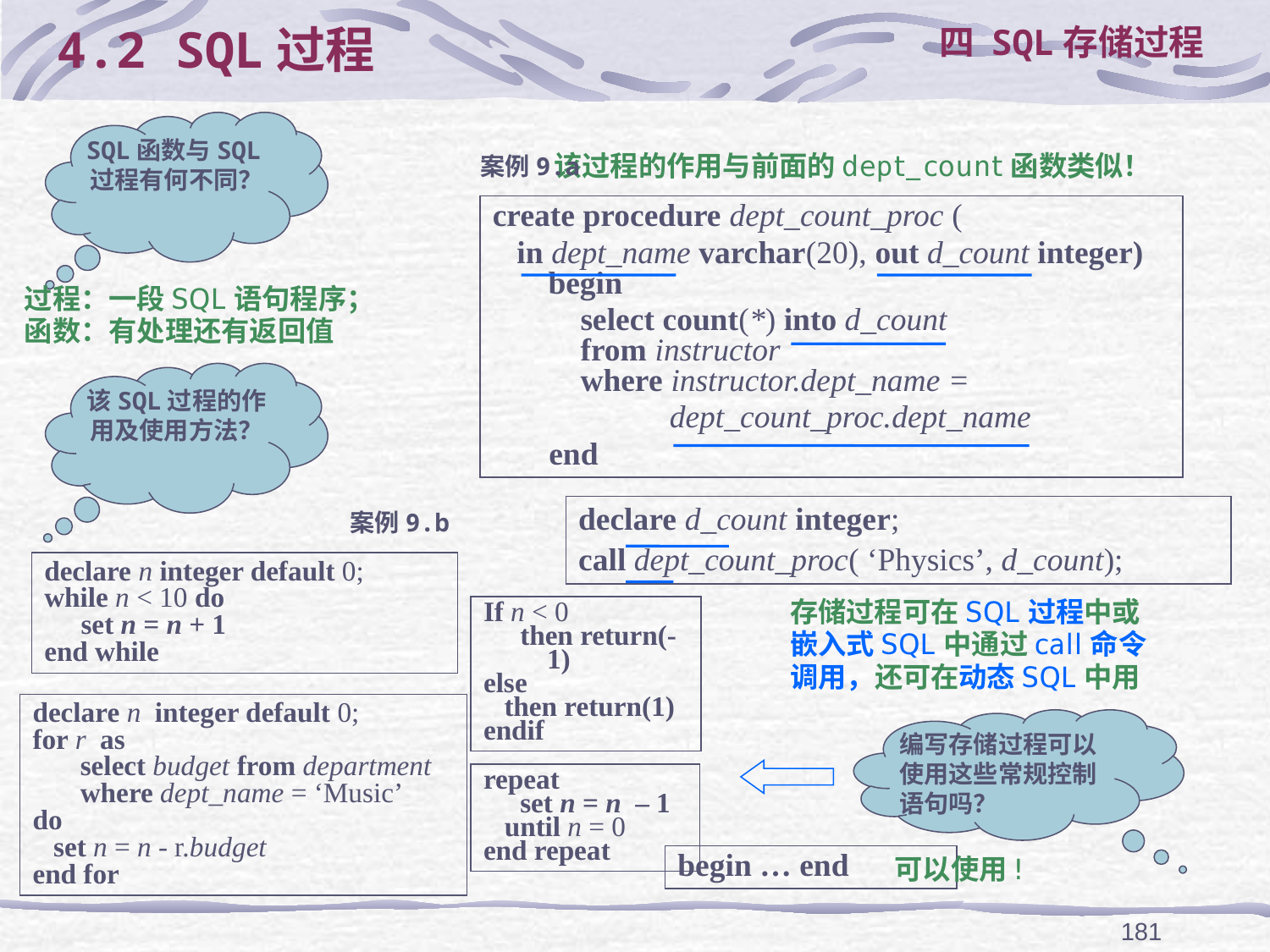

四 SQL存储过程
# 4.2 SQL过程
SQL函数与SQL过程有何不同？
该过程的作用与前面的dept_count函数类似！
案例9.a
create procedure dept_count_proc (
   in dept_name varchar(20), out d_count integer)
 begin
	     select count(*) into d_count
     from instructor
     where instructor.dept_name =
                      dept_count_proc.dept_name
       end

declare d_count integer;
call dept_count_proc( ‘Physics’, d_count);

过程：一段SQL语句程序；
函数：有处理还有返回值
该SQL过程的作用及使用方法？
案例9.b
declare n integer default 0;
while n < 10 do
   set n = n + 1
end while
If n < 0
   then return(-1)
else
   then return(1)
endif
declare n  integer default 0;
for r  as
select budget from department
where dept_name = ‘Music’
do
   set n = n - r.budget
end for
编写存储过程可以使用这些常规控制语句吗？

repeat
   set n = n  – 1
   until n = 0
end repeat
begin … end
存储过程可在SQL过程中或
嵌入式SQL中通过call命令
调用，还可在动态SQL中用
可以使用!
181